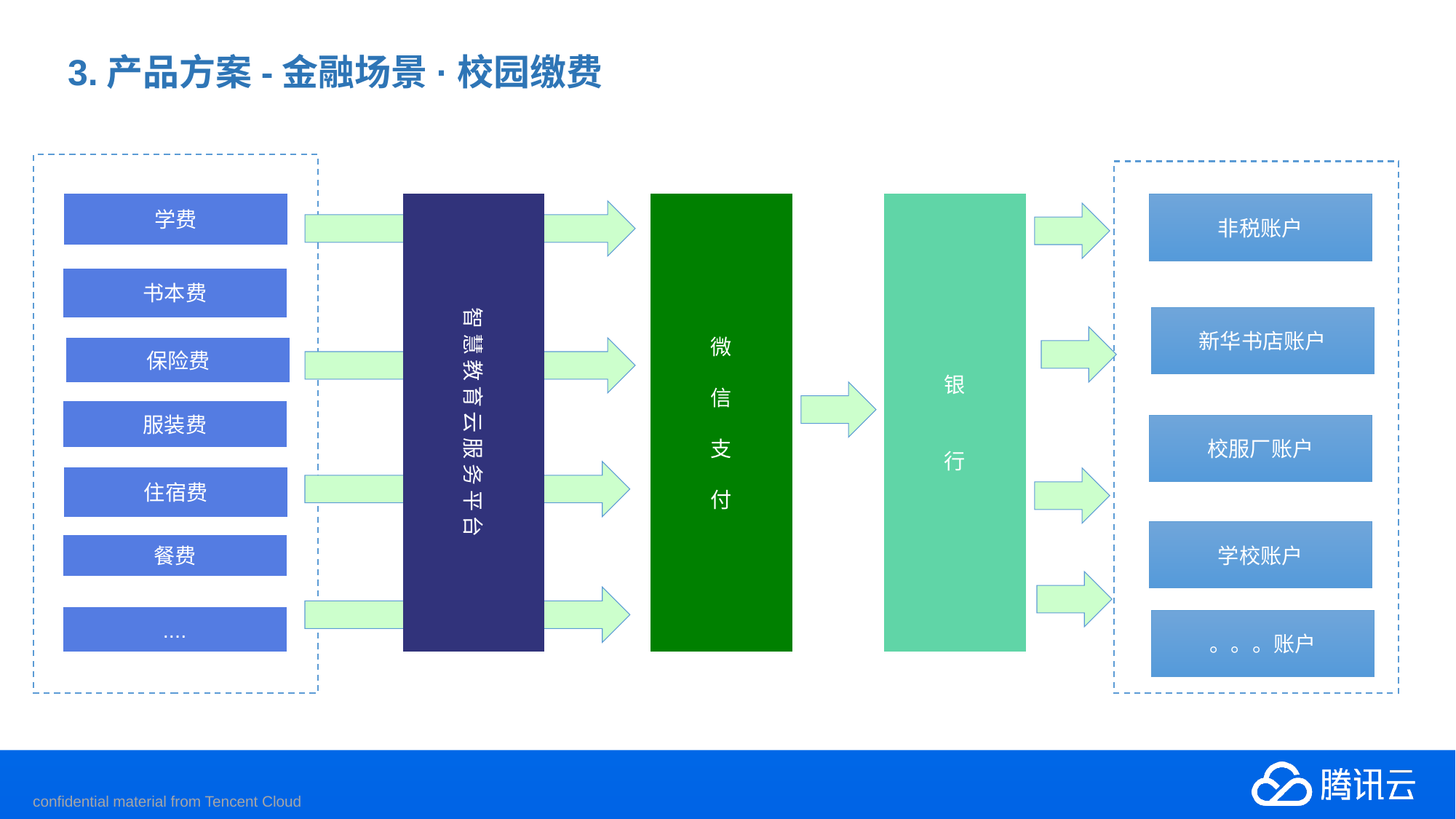

# 3.产品方案-金融场景·校园缴费

学费
智 慧 教 育 云 服 务 平 台
微

信

支

付
银

行
非税账户

书本费
新华书店账户

保险费

服装费
校服厂账户

住宿费

学校账户
餐费

。。。账户
....